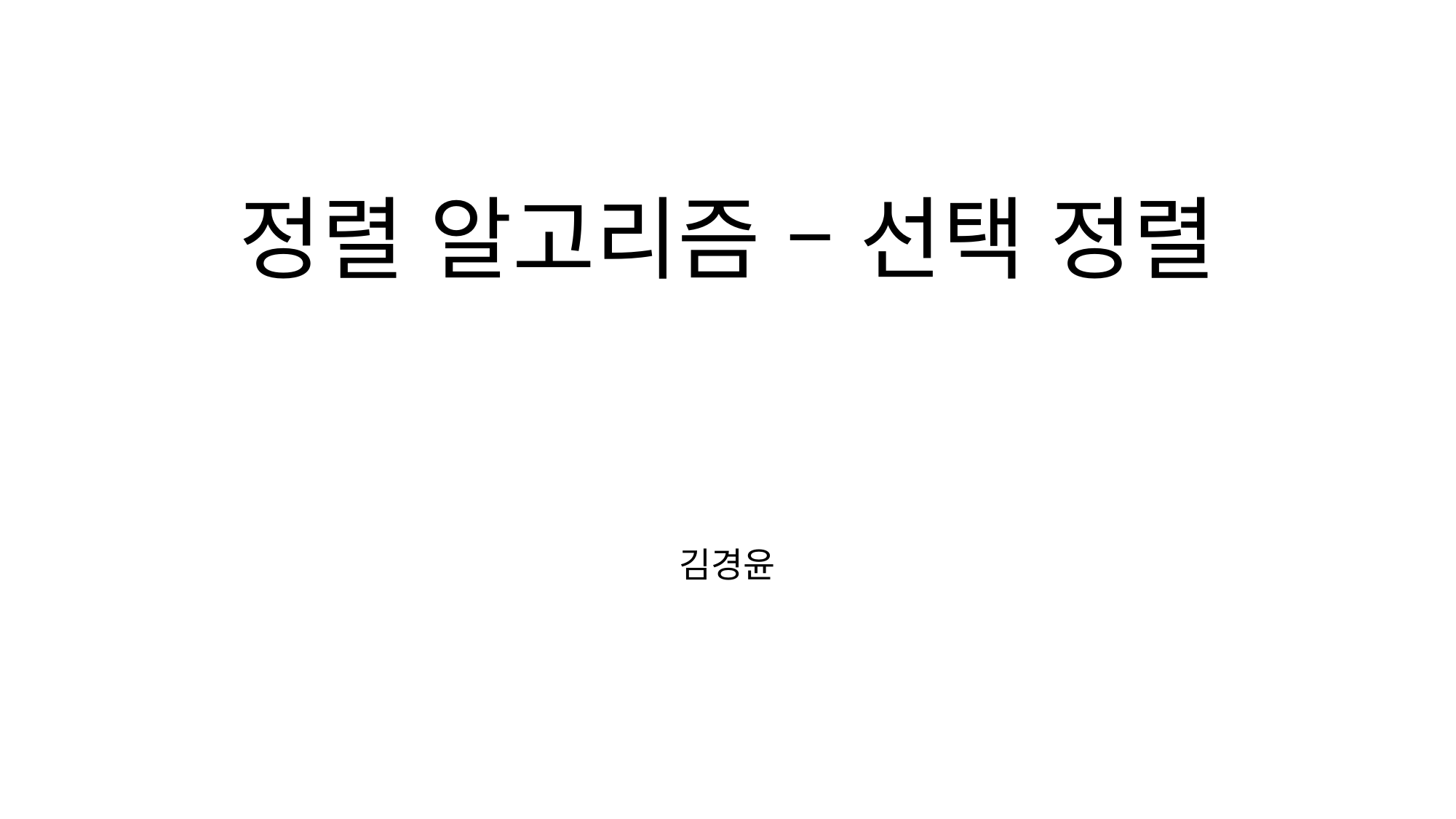

# 정렬 알고리즘 – 선택 정렬
김경윤